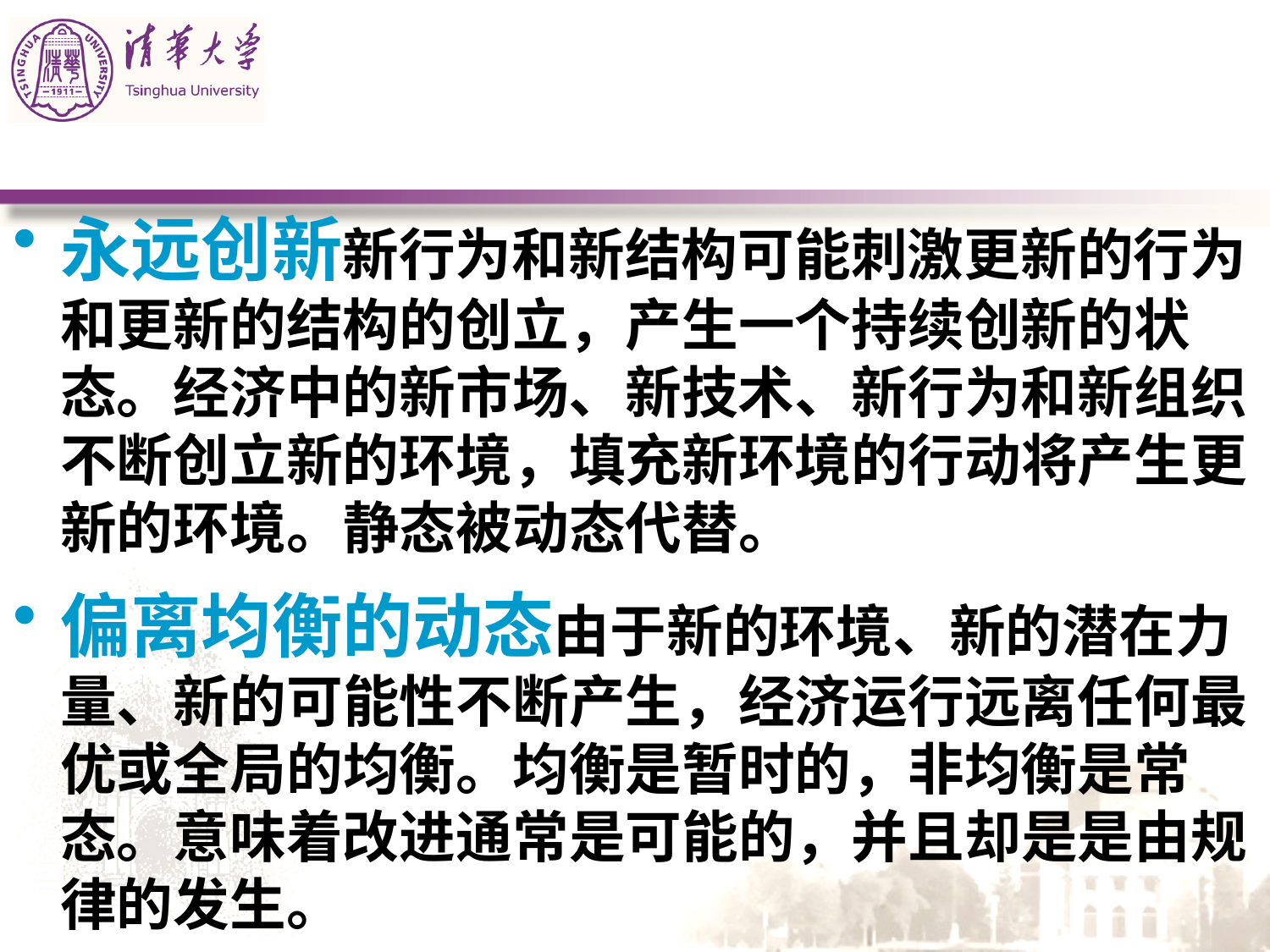

#
永远创新新行为和新结构可能刺激更新的行为和更新的结构的创立，产生一个持续创新的状态。经济中的新市场、新技术、新行为和新组织不断创立新的环境，填充新环境的行动将产生更新的环境。静态被动态代替。
偏离均衡的动态由于新的环境、新的潜在力量、新的可能性不断产生，经济运行远离任何最优或全局的均衡。均衡是暂时的，非均衡是常态。意味着改进通常是可能的，并且却是是由规律的发生。